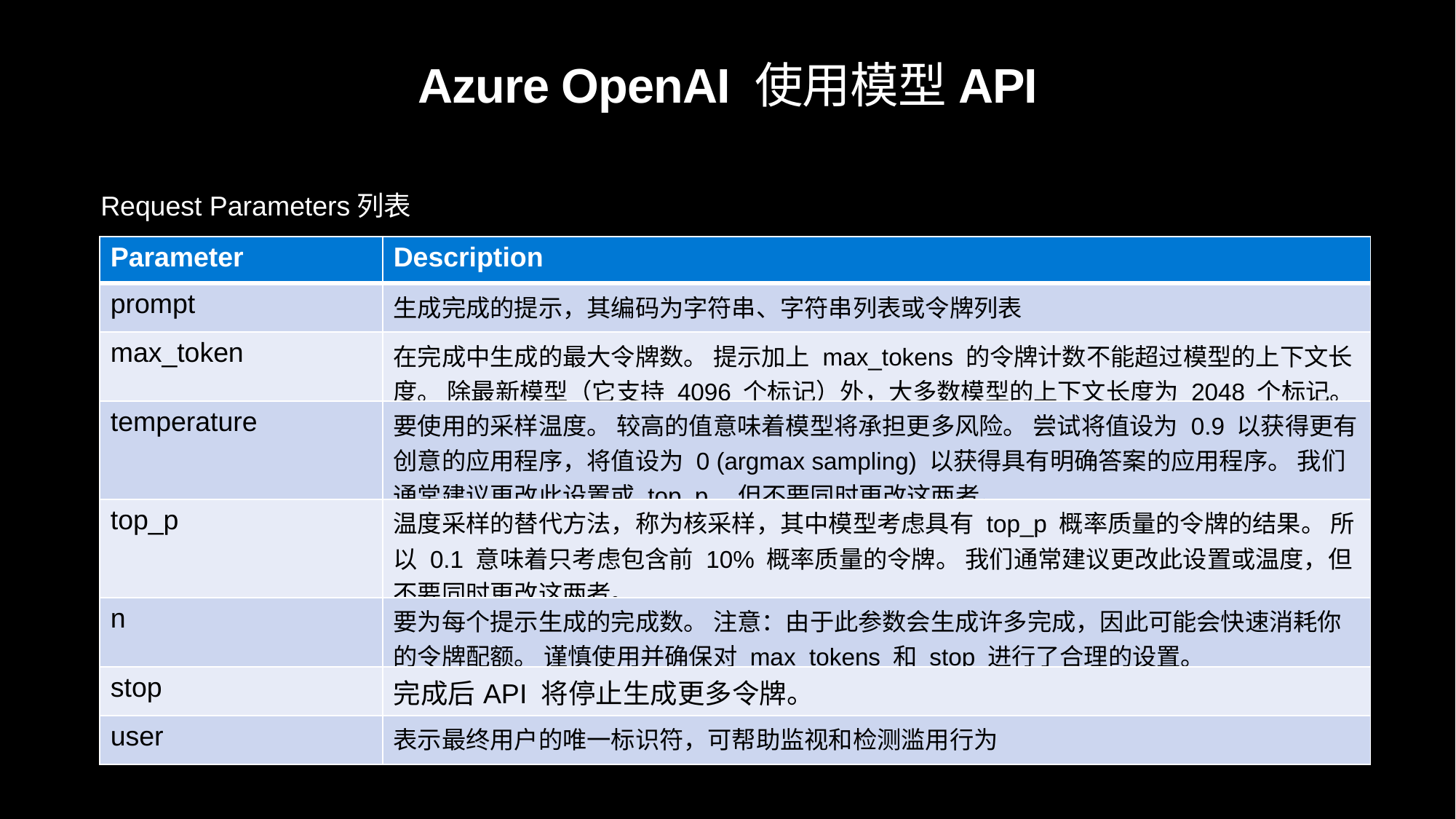

# Azure OpenAI 使用模型API
Request Parameters列表

| Parameter | Description |
| --- | --- |
| prompt | 生成完成的提示，其编码为字符串、字符串列表或令牌列表 |
| max\_token | 在完成中生成的最大令牌数。 提示加上 max\_tokens 的令牌计数不能超过模型的上下文长度。 除最新模型（它支持 4096 个标记）外，大多数模型的上下文长度为 2048 个标记。 |
| temperature | 要使用的采样温度。 较高的值意味着模型将承担更多风险。 尝试将值设为 0.9 以获得更有创意的应用程序，将值设为 0 (argmax sampling) 以获得具有明确答案的应用程序。 我们通常建议更改此设置或 top\_p，但不要同时更改这两者。 |
| top\_p | 温度采样的替代方法，称为核采样，其中模型考虑具有 top\_p 概率质量的令牌的结果。 所以 0.1 意味着只考虑包含前 10% 概率质量的令牌。 我们通常建议更改此设置或温度，但不要同时更改这两者。 |
| n | 要为每个提示生成的完成数。 注意：由于此参数会生成许多完成，因此可能会快速消耗你的令牌配额。 谨慎使用并确保对 max\_tokens 和 stop 进行了合理的设置。 |
| stop | 完成后API 将停止生成更多令牌。 |
| user | 表示最终用户的唯一标识符，可帮助监视和检测滥用行为 |
Microsoft Confidential
7